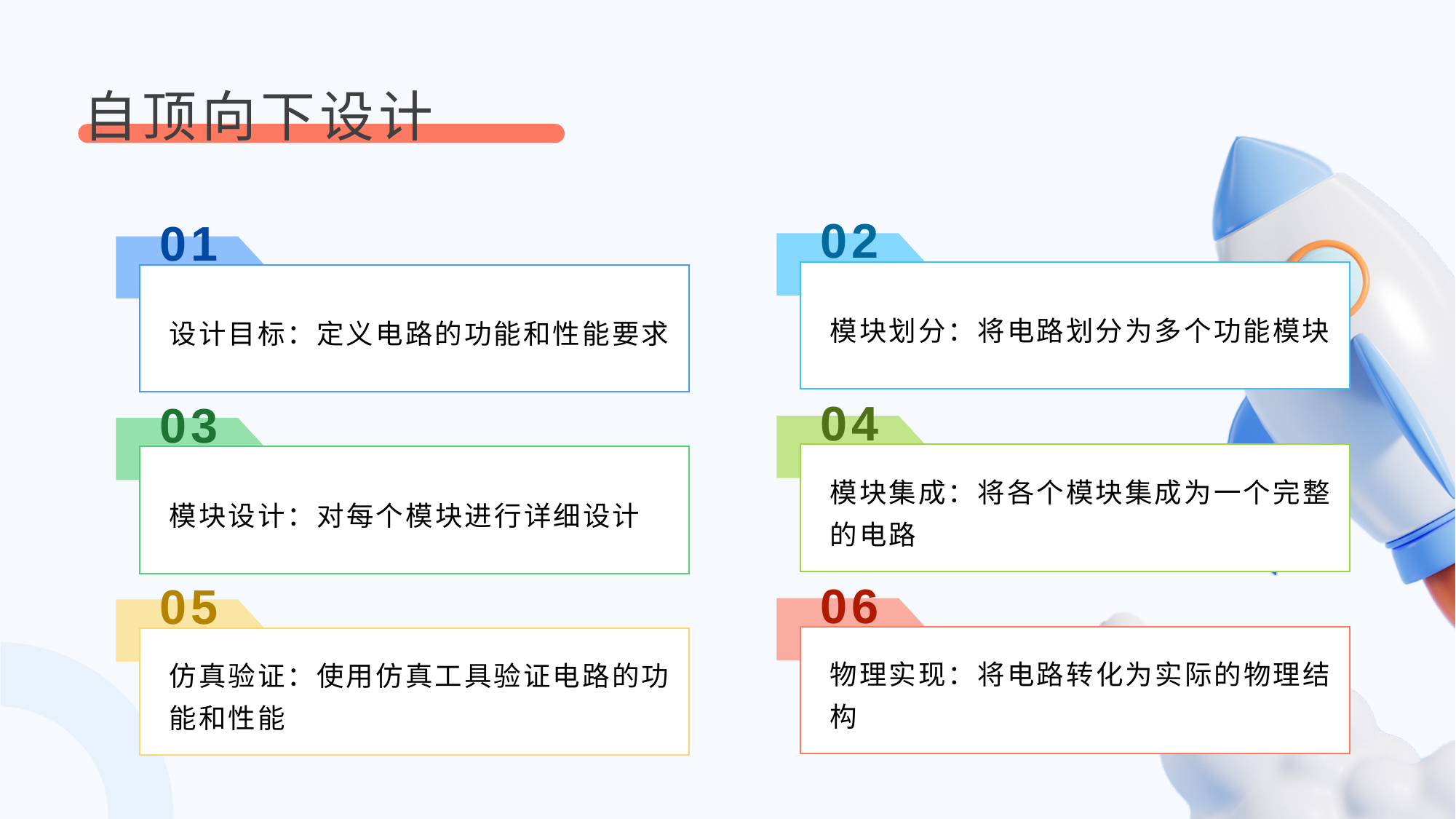

自顶向下设计
02
01

模块划分：将电路划分为多个功能模块
设计目标：定义电路的功能和性能要求
04
03

模块集成：将各个模块集成为一个完整的电路
模块设计：对每个模块进行详细设计
06
05

物理实现：将电路转化为实际的物理结构
仿真验证：使用仿真工具验证电路的功能和性能